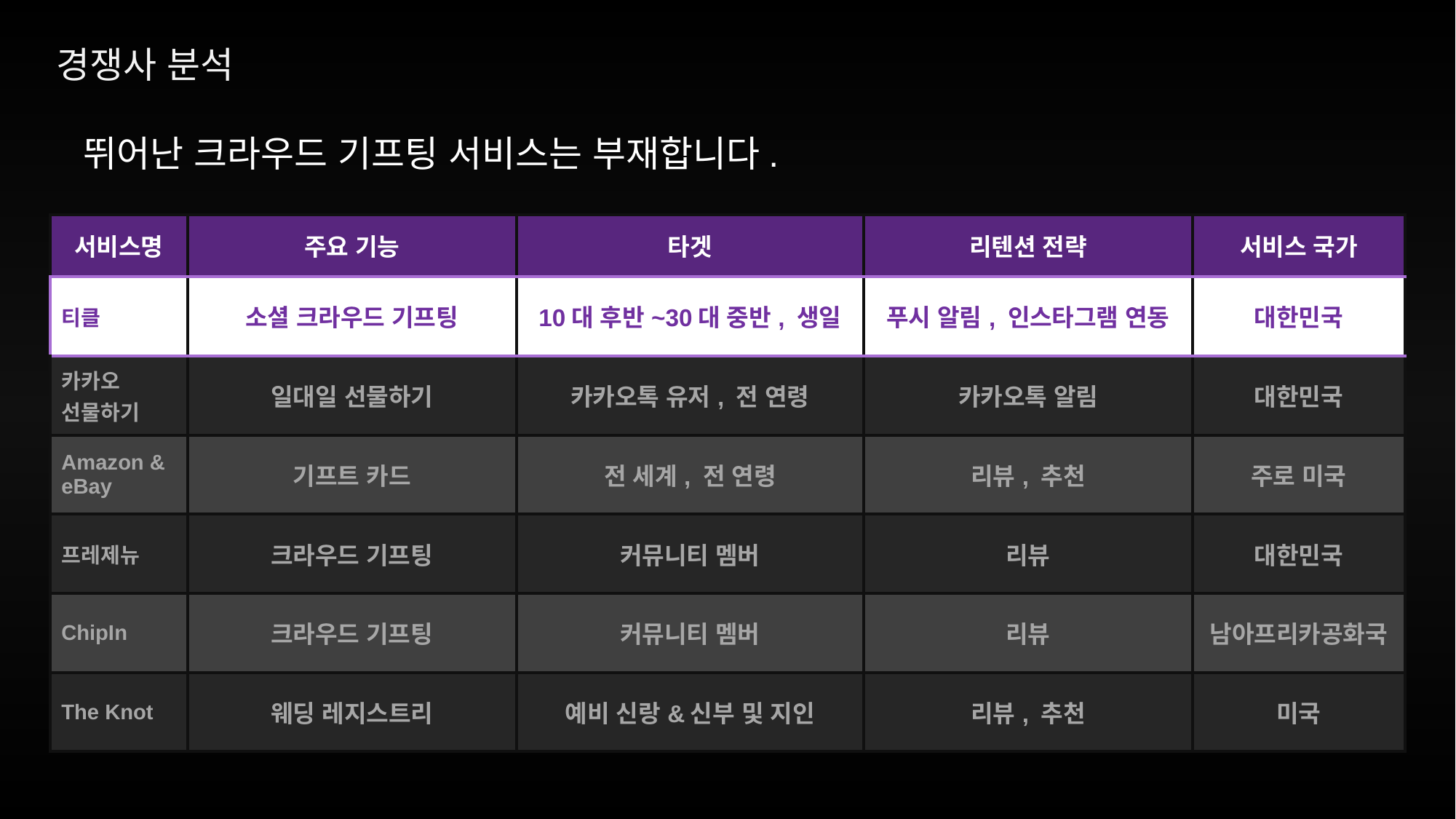

경쟁사 분석
뛰어난 크라우드 기프팅 서비스는 부재합니다.
| 서비스명 | 주요 기능 | 타겟 | 리텐션 전략 | 서비스 국가 |
| --- | --- | --- | --- | --- |
| 티클 | 소셜 크라우드 기프팅 | 10대 후반~30대 중반, 생일 | 푸시 알림, 인스타그램 연동 | 대한민국 |
| 카카오 선물하기 | 일대일 선물하기 | 카카오톡 유저, 전 연령 | 카카오톡 알림 | 대한민국 |
| Amazon & eBay | 기프트 카드 | 전 세계, 전 연령 | 리뷰, 추천 | 주로 미국 |
| 프레제뉴 | 크라우드 기프팅 | 커뮤니티 멤버 | 리뷰 | 대한민국 |
| ChipIn | 크라우드 기프팅 | 커뮤니티 멤버 | 리뷰 | 남아프리카공화국 |
| The Knot | 웨딩 레지스트리 | 예비 신랑&신부 및 지인 | 리뷰, 추천 | 미국 |